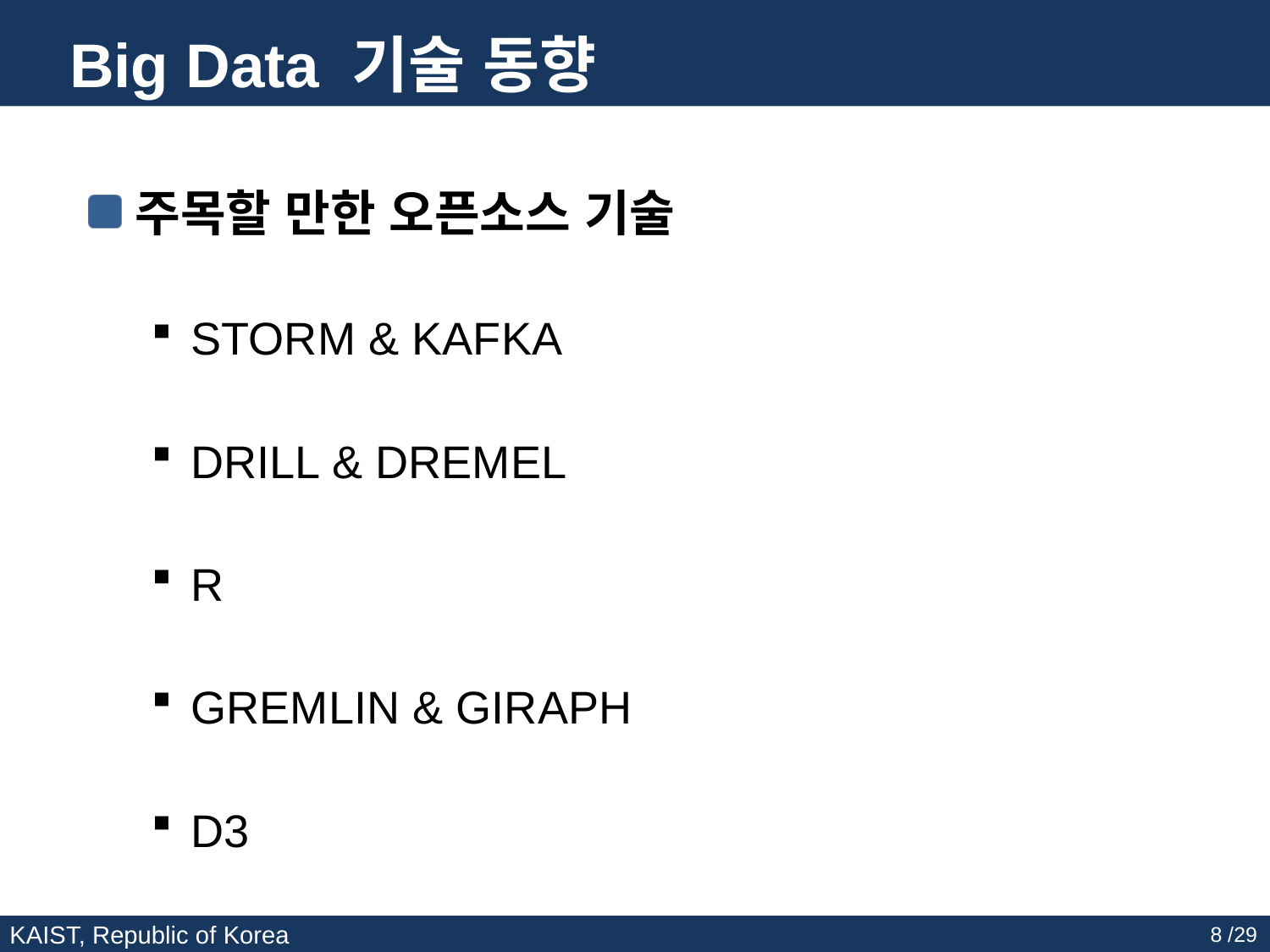

# Big Data 기술 동향
주목할 만한 오픈소스 기술

STORM & KAFKA

DRILL & DREMEL

R

GREMLIN & GIRAPH

D3

8